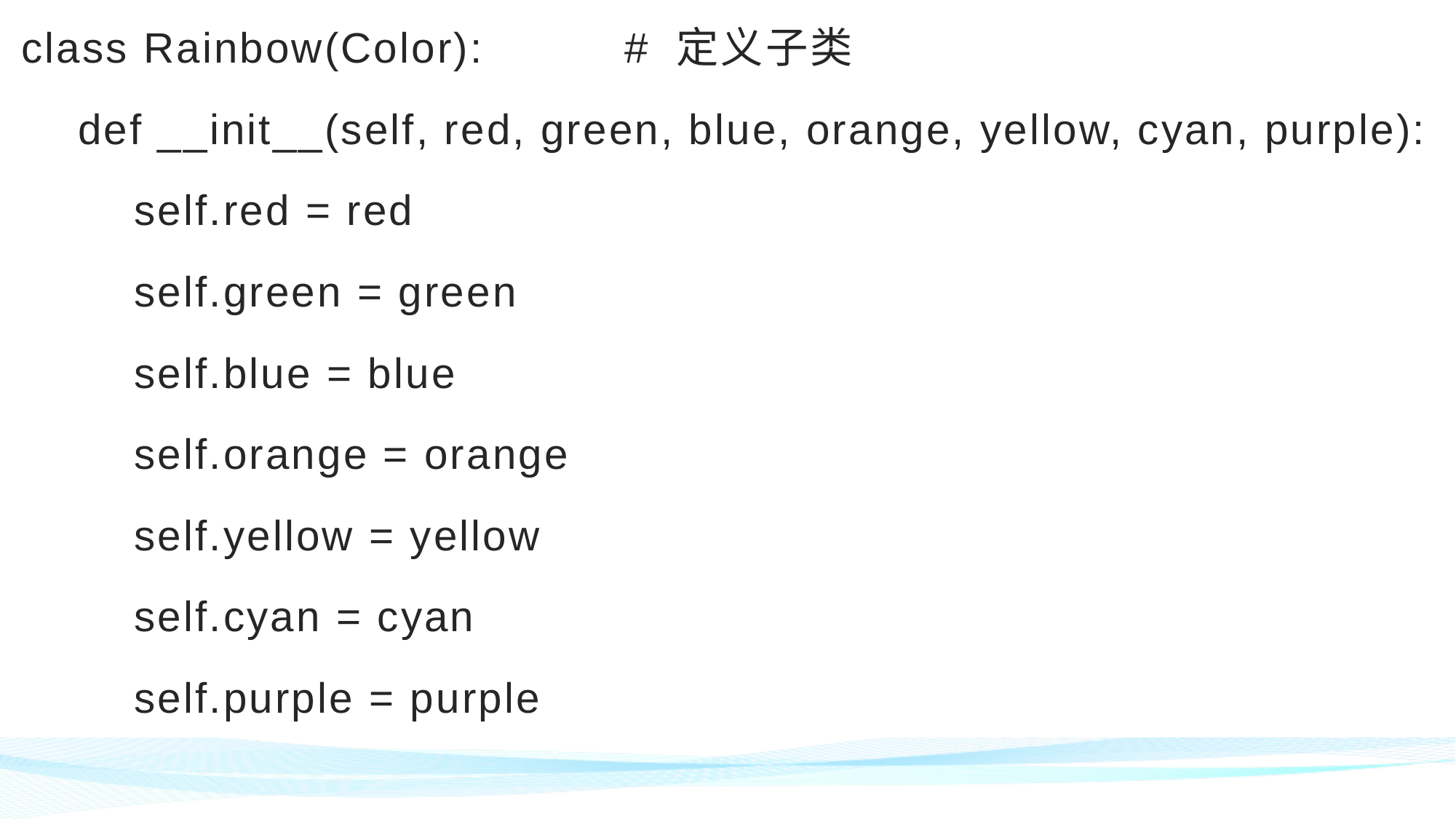

class Rainbow(Color):          # 定义子类
    def __init__(self, red, green, blue, orange, yellow, cyan, purple):
        self.red = red
        self.green = green
        self.blue = blue
        self.orange = orange
        self.yellow = yellow
        self.cyan = cyan
        self.purple = purple